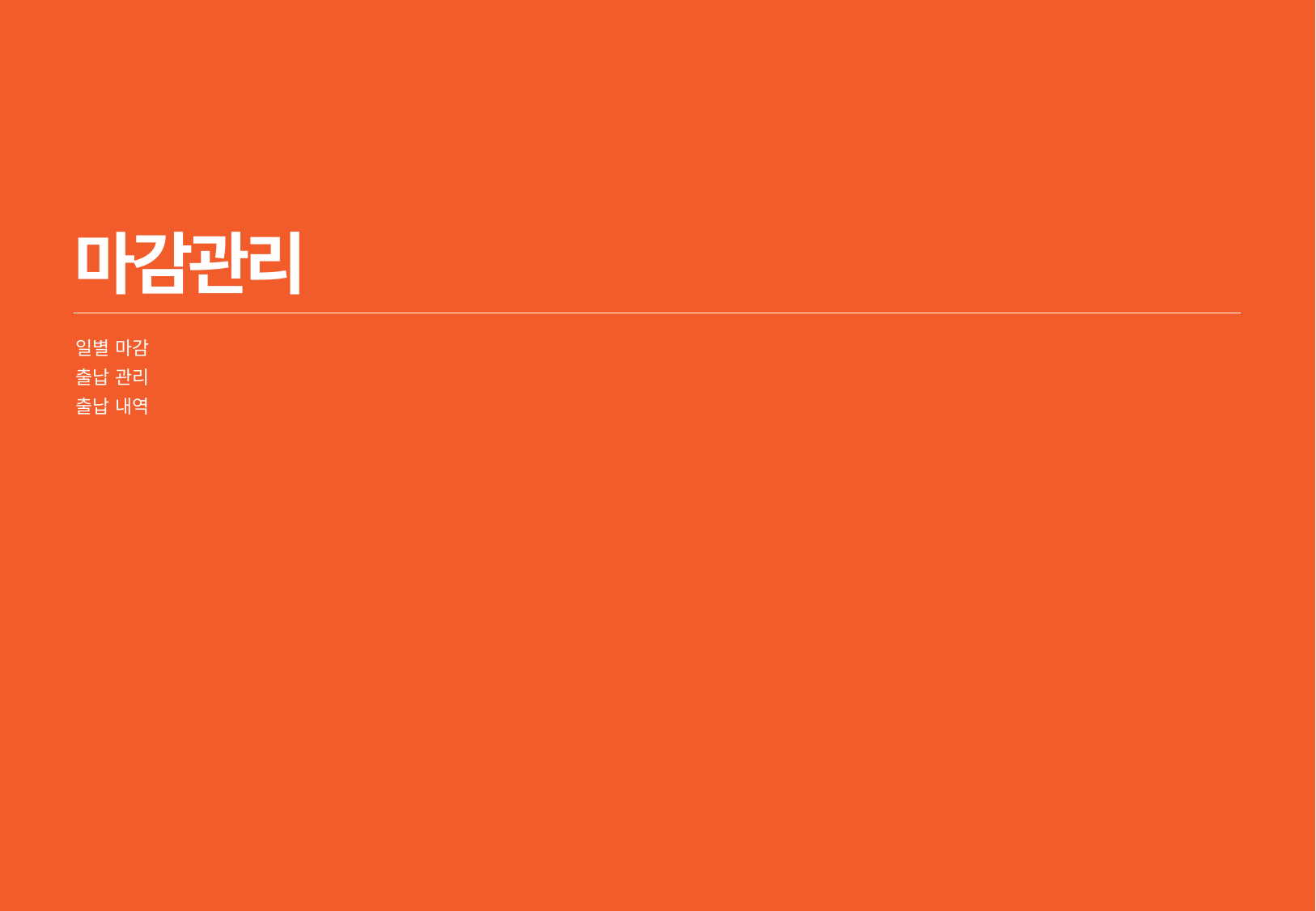

5/5
# 마감관리
일별 마감
출납 관리
출납 내역